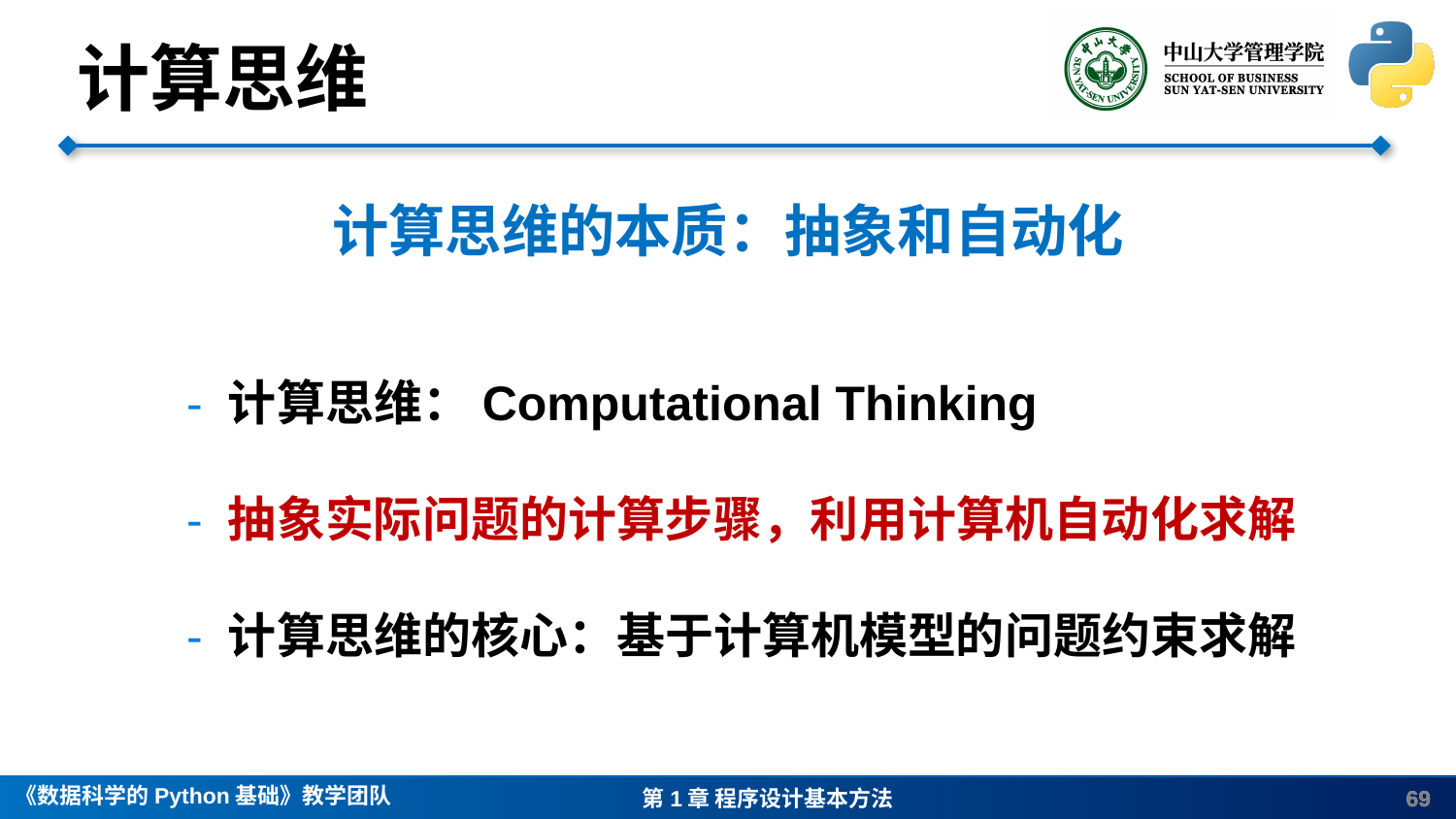

计算思维
计算思维的本质：抽象和自动化
- 计算思维：Computational Thinking
- 抽象实际问题的计算步骤，利用计算机自动化求解
- 计算思维的核心：基于计算机模型的问题约束求解
69